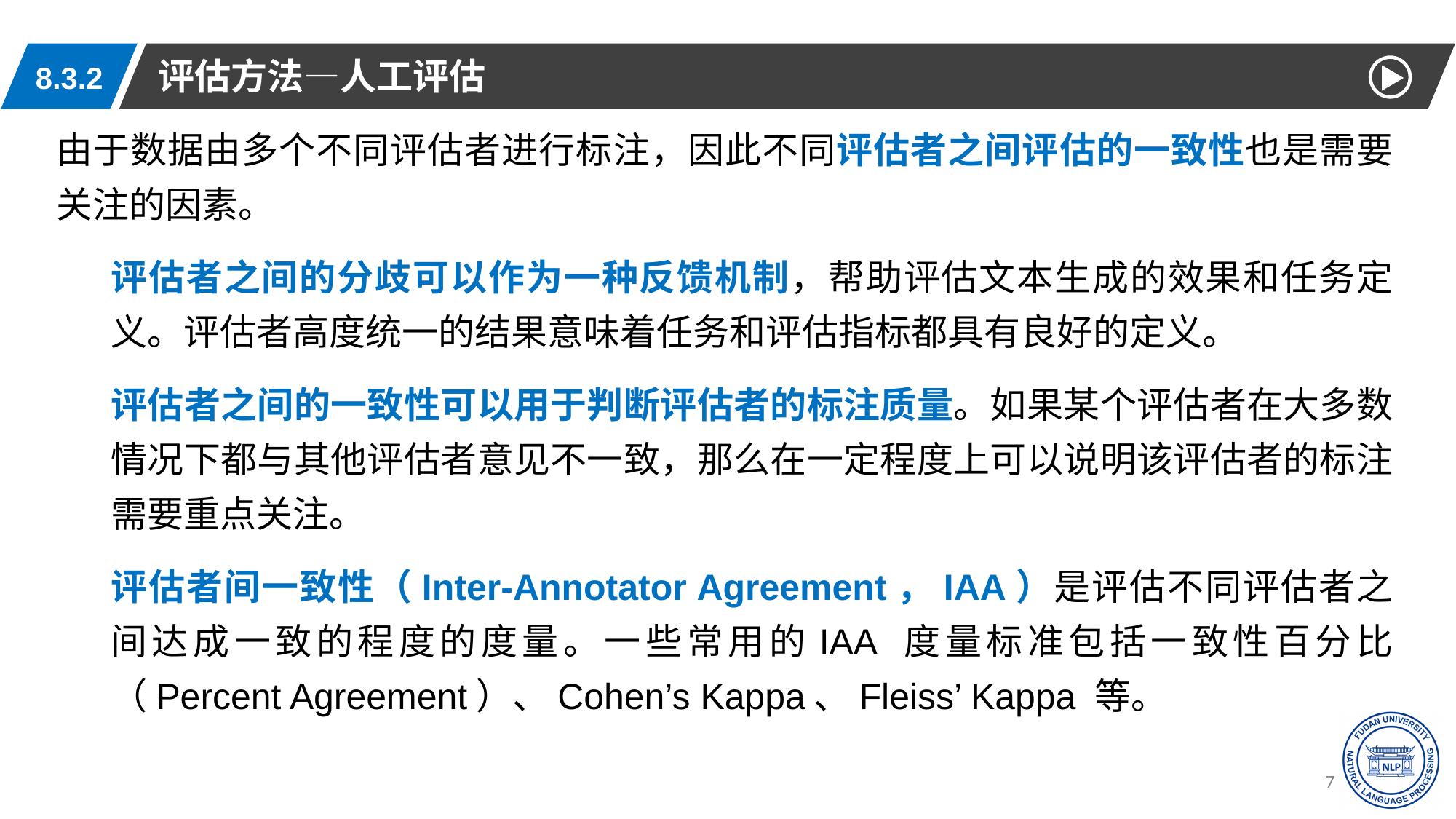

评估方法—人工评估
8.3.2

由于数据由多个不同评估者进行标注，因此不同评估者之间评估的一致性也是需要关注的因素。
评估者之间的分歧可以作为一种反馈机制，帮助评估文本生成的效果和任务定义。评估者高度统一的结果意味着任务和评估指标都具有良好的定义。
评估者之间的一致性可以用于判断评估者的标注质量。如果某个评估者在大多数情况下都与其他评估者意见不一致，那么在一定程度上可以说明该评估者的标注需要重点关注。
评估者间一致性（Inter-Annotator Agreement，IAA）是评估不同评估者之间达成一致的程度的度量。一些常用的IAA 度量标准包括一致性百分比（Percent Agreement）、Cohen’s Kappa、Fleiss’ Kappa 等。
78